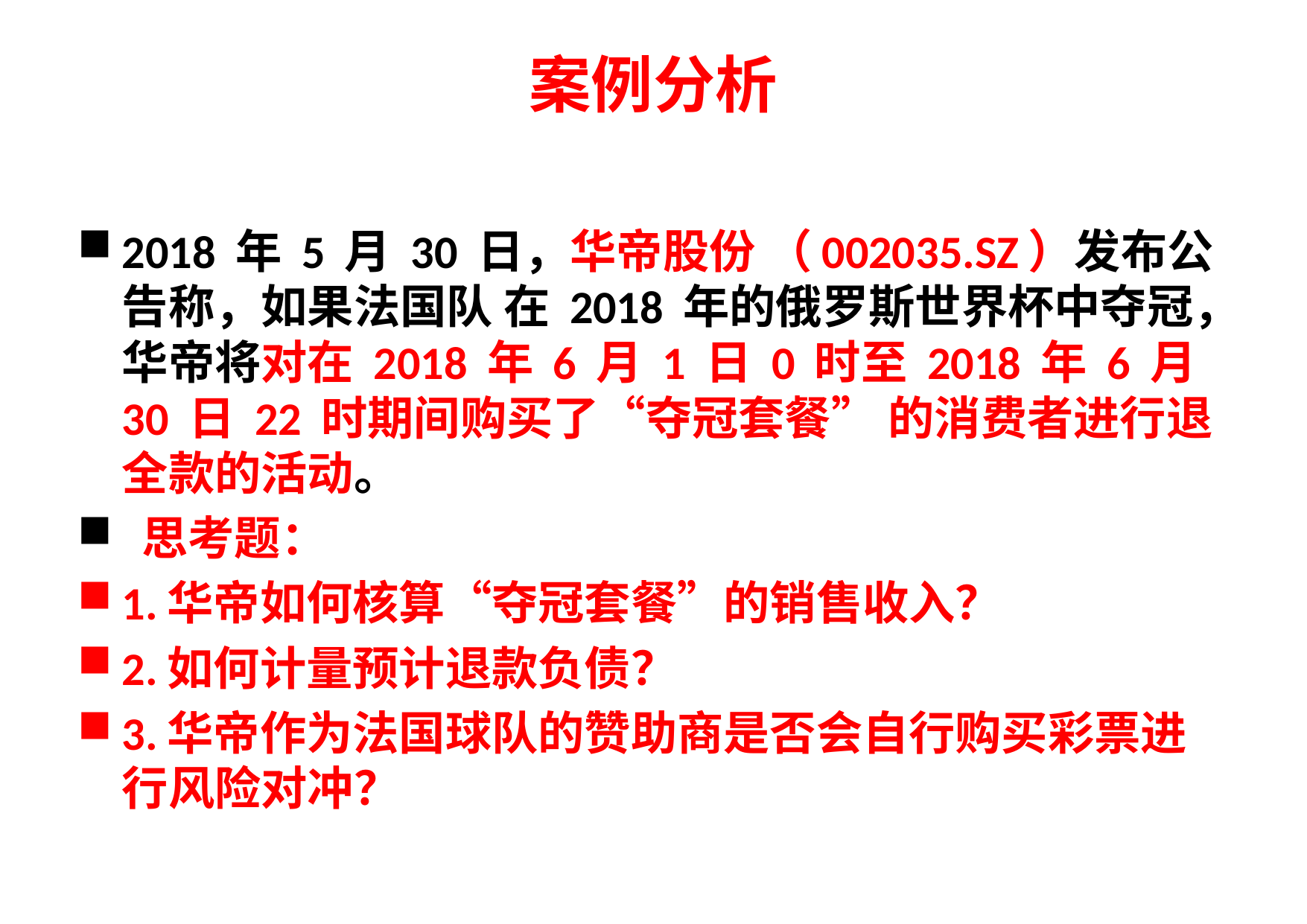

# 案例分析
2018 年 5 月 30 日，华帝股份 （002035.SZ）发布公告称，如果法国队 在 2018 年的俄罗斯世界杯中夺冠，华帝将对在 2018 年 6 月 1 日 0 时至 2018 年 6 月 30 日 22 时期间购买了“夺冠套餐” 的消费者进行退全款的活动。
 思考题：
1.华帝如何核算“夺冠套餐”的销售收入？
2.如何计量预计退款负债？
3.华帝作为法国球队的赞助商是否会自行购买彩票进行风险对冲？
35